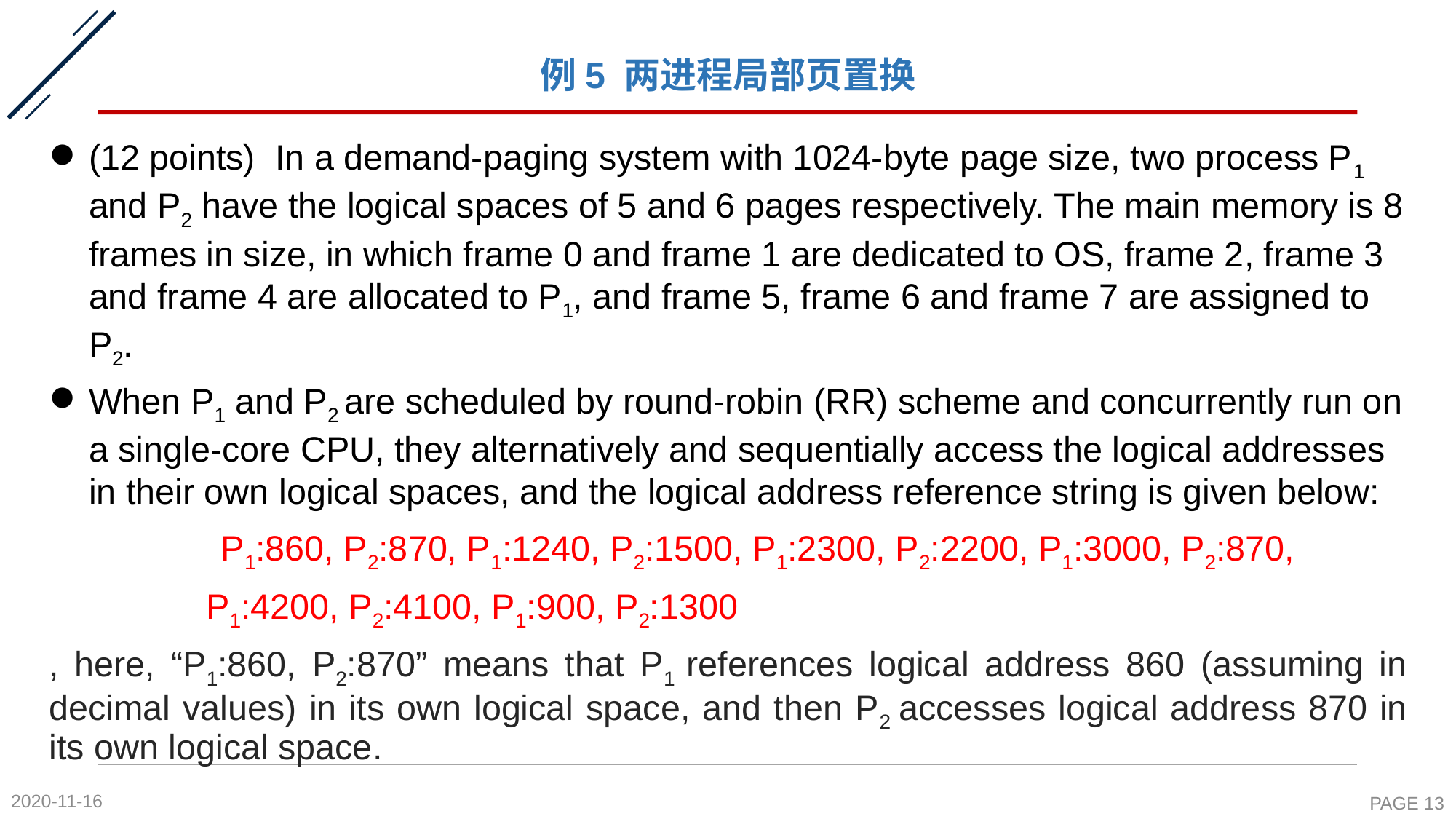

# 例5 两进程局部页置换
(12 points)  In a demand-paging system with 1024-byte page size, two process P1 and P2 have the logical spaces of 5 and 6 pages respectively. The main memory is 8 frames in size, in which frame 0 and frame 1 are dedicated to OS, frame 2, frame 3 and frame 4 are allocated to P1, and frame 5, frame 6 and frame 7 are assigned to P2.
When P1 and P2 are scheduled by round-robin (RR) scheme and concurrently run on a single-core CPU, they alternatively and sequentially access the logical addresses in their own logical spaces, and the logical address reference string is given below:
                     P1:860, P2:870, P1:1240, P2:1500, P1:2300, P2:2200, P1:3000, P2:870,
                P1:4200, P2:4100, P1:900, P2:1300
, here, “P1:860, P2:870” means that P1 references logical address 860 (assuming in decimal values) in its own logical space, and then P2 accesses logical address 870 in its own logical space.
2020-11-16
PAGE 13